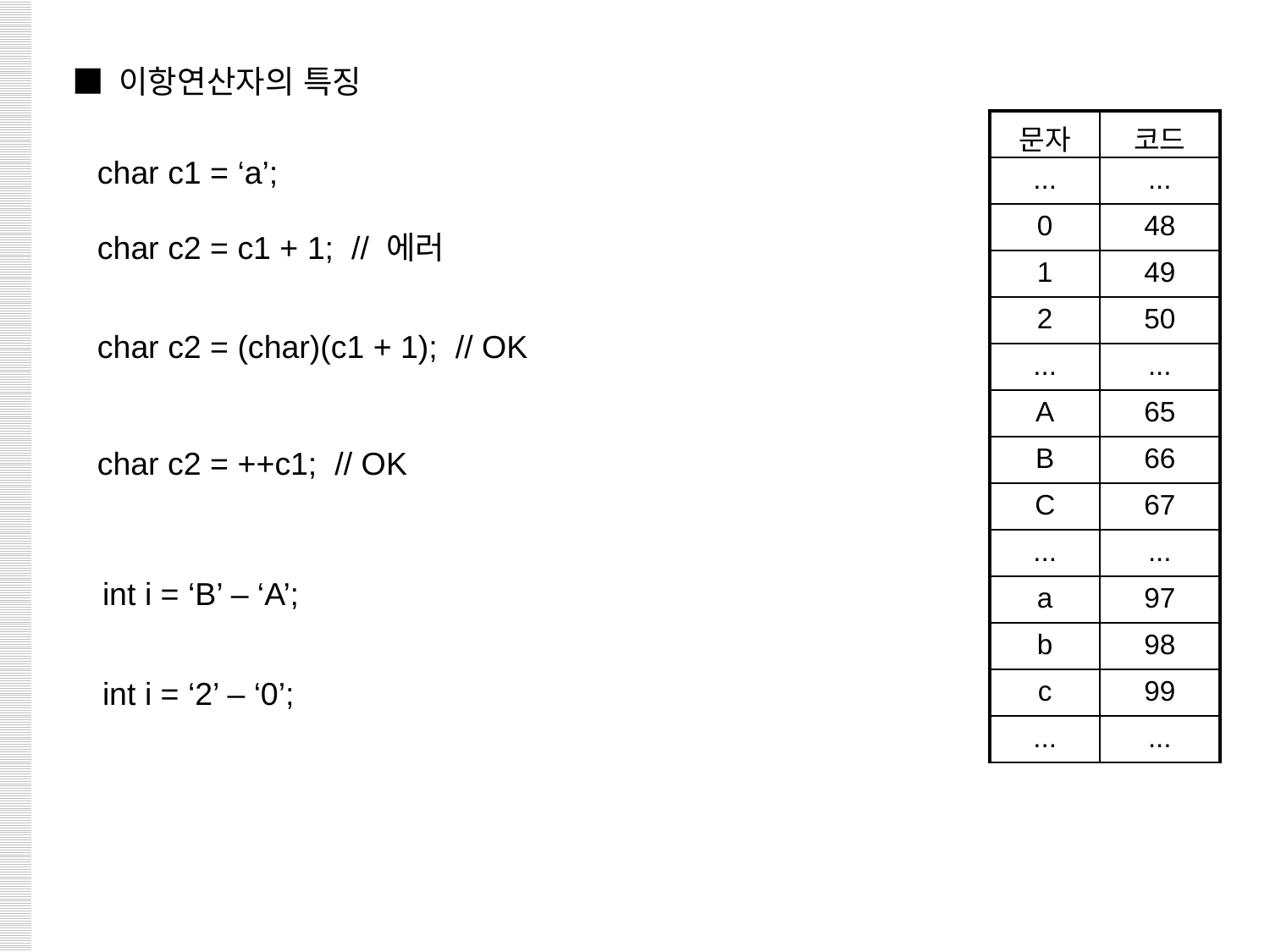

■ 이항연산자의 특징
| 문자 | 코드 |
| --- | --- |
| ... | ... |
| 0 | 48 |
| 1 | 49 |
| 2 | 50 |
| ... | ... |
| A | 65 |
| B | 66 |
| C | 67 |
| ... | ... |
| a | 97 |
| b | 98 |
| c | 99 |
| ... | ... |
char c1 = ‘a’;
char c2 = c1 + 1;  // 에러
char c2 = (char)(c1 + 1);  // OK
char c2 = ++c1;  // OK
int i = ‘B’ – ‘A’;
int i = ‘2’ – ‘0’;